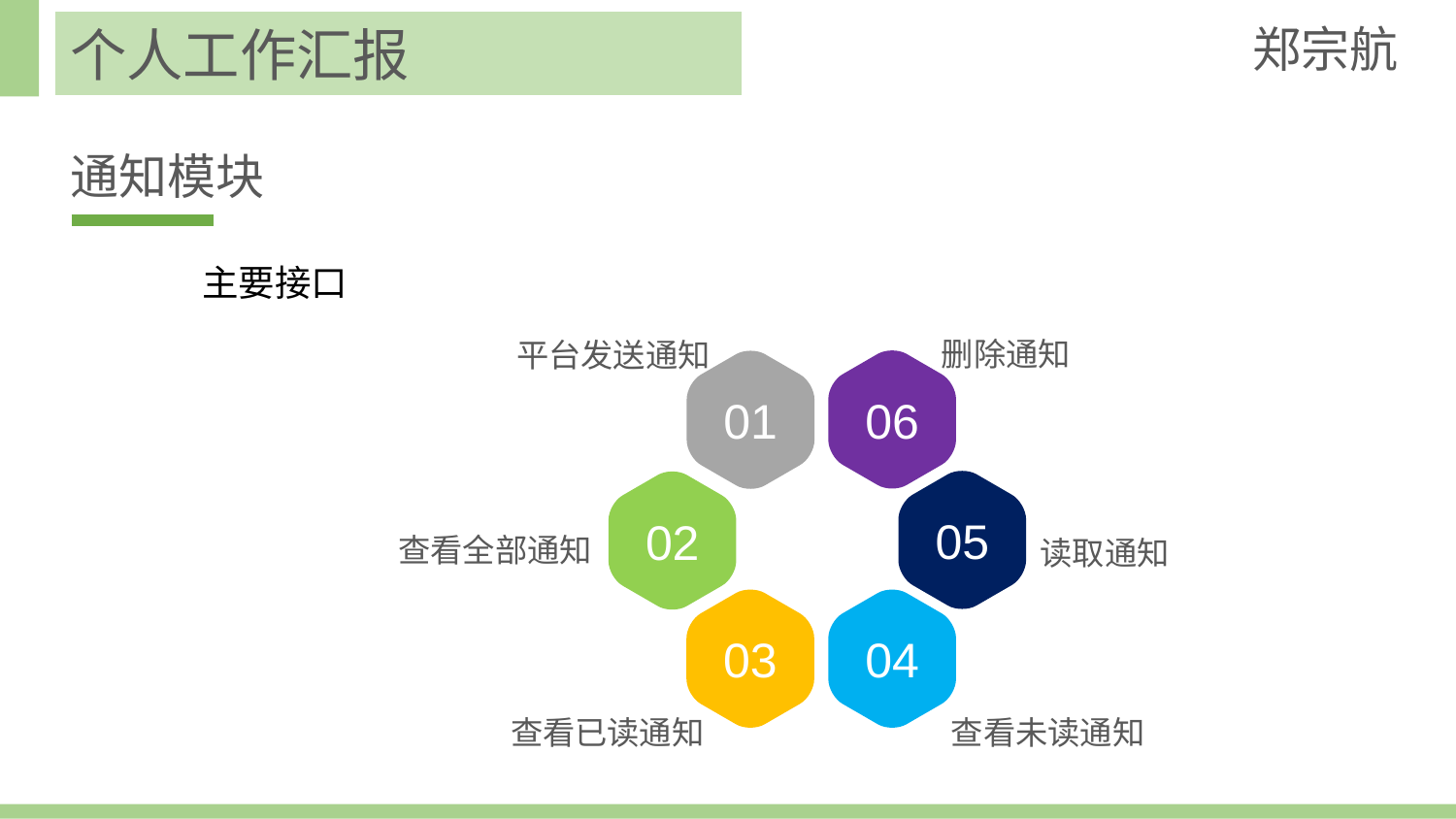

郑宗航
个人工作汇报
通知模块
主要接口
删除通知
平台发送通知
06
01
05
02
查看全部通知
读取通知
03
04
查看未读通知
查看已读通知